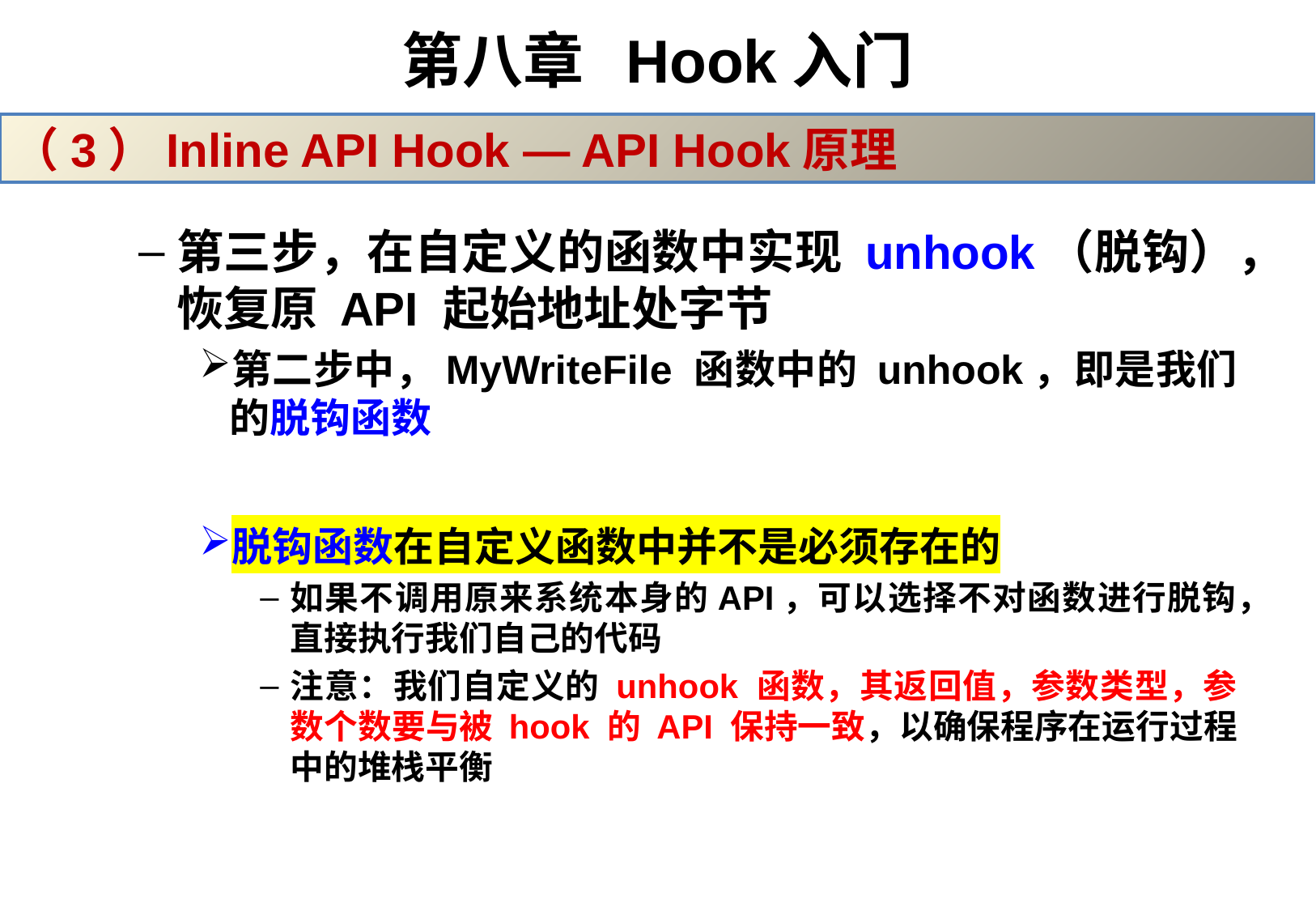

# 第八章  Hook入门
（3）Inline API Hook — API Hook原理
第三步，在自定义的函数中实现 unhook（脱钩），恢复原 API 起始地址处字节
第二步中，MyWriteFile 函数中的 unhook，即是我们的脱钩函数

脱钩函数在自定义函数中并不是必须存在的
如果不调用原来系统本身的API，可以选择不对函数进行脱钩，直接执行我们自己的代码
注意：我们自定义的 unhook 函数，其返回值，参数类型，参数个数要与被 hook 的 API 保持一致，以确保程序在运行过程中的堆栈平衡